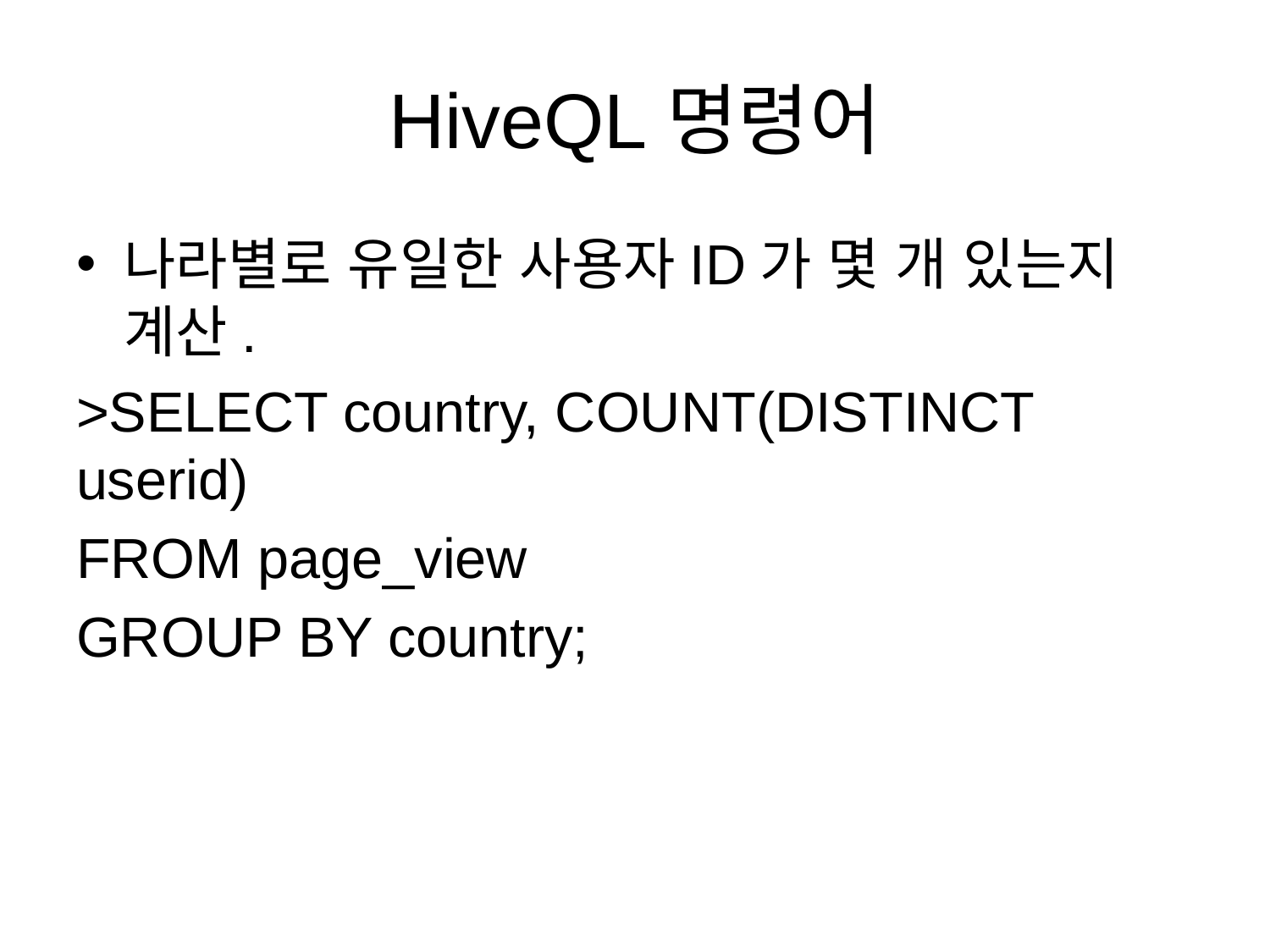

# HiveQL명령어
나라별로 유일한 사용자ID가 몇 개 있는지 계산.
>SELECT country, COUNT(DISTINCT userid)
FROM page_view
GROUP BY country;